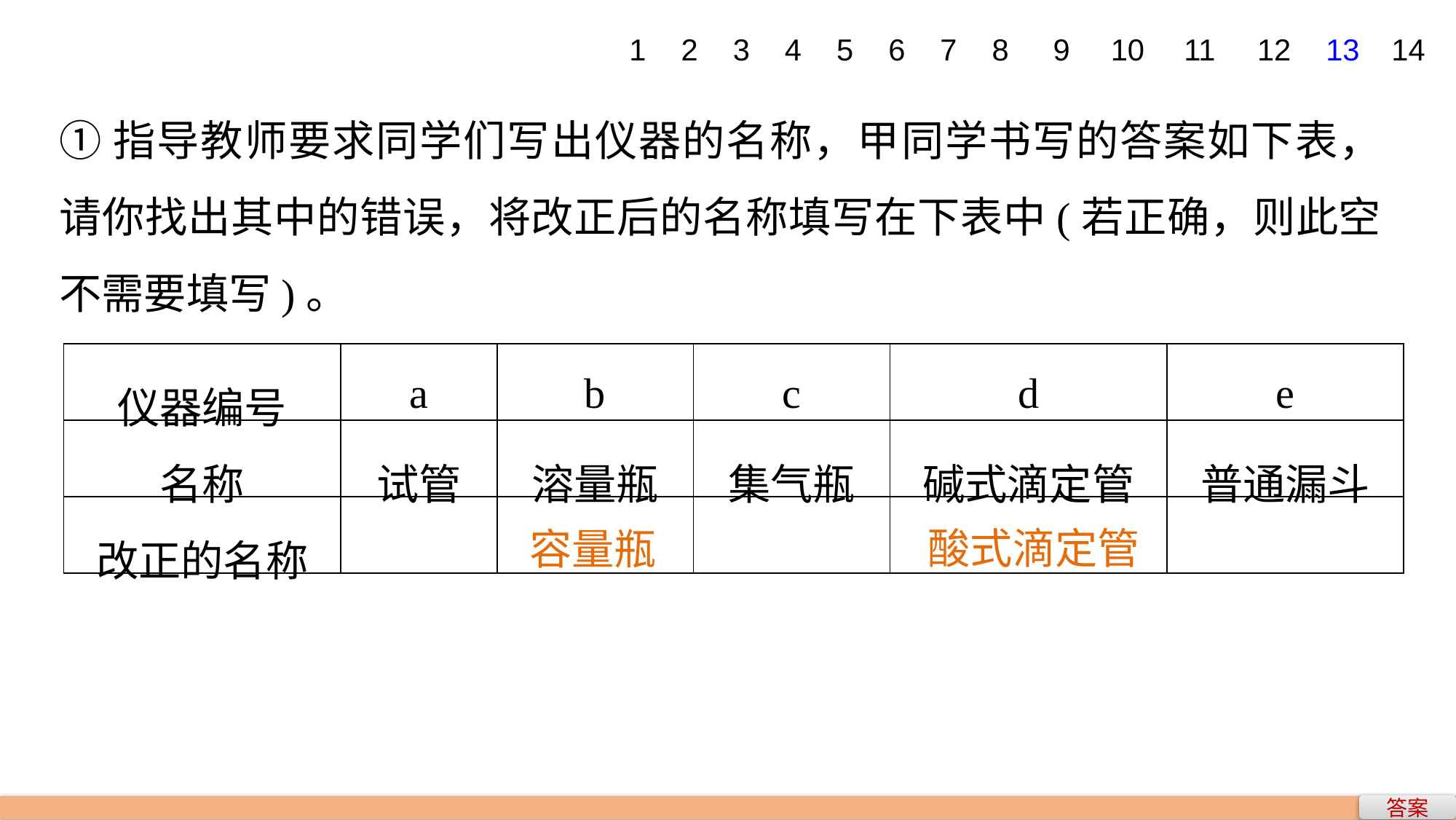

1
2
3
4
5
6
7
8
9
10
11
12
13
14
①指导教师要求同学们写出仪器的名称，甲同学书写的答案如下表，请你找出其中的错误，将改正后的名称填写在下表中(若正确，则此空不需要填写)。
| 仪器编号 | a | b | c | d | e |
| --- | --- | --- | --- | --- | --- |
| 名称 | 试管 | 溶量瓶 | 集气瓶 | 碱式滴定管 | 普通漏斗 |
| 改正的名称 |  |  |  |  |  |
酸式滴定管
容量瓶
答案